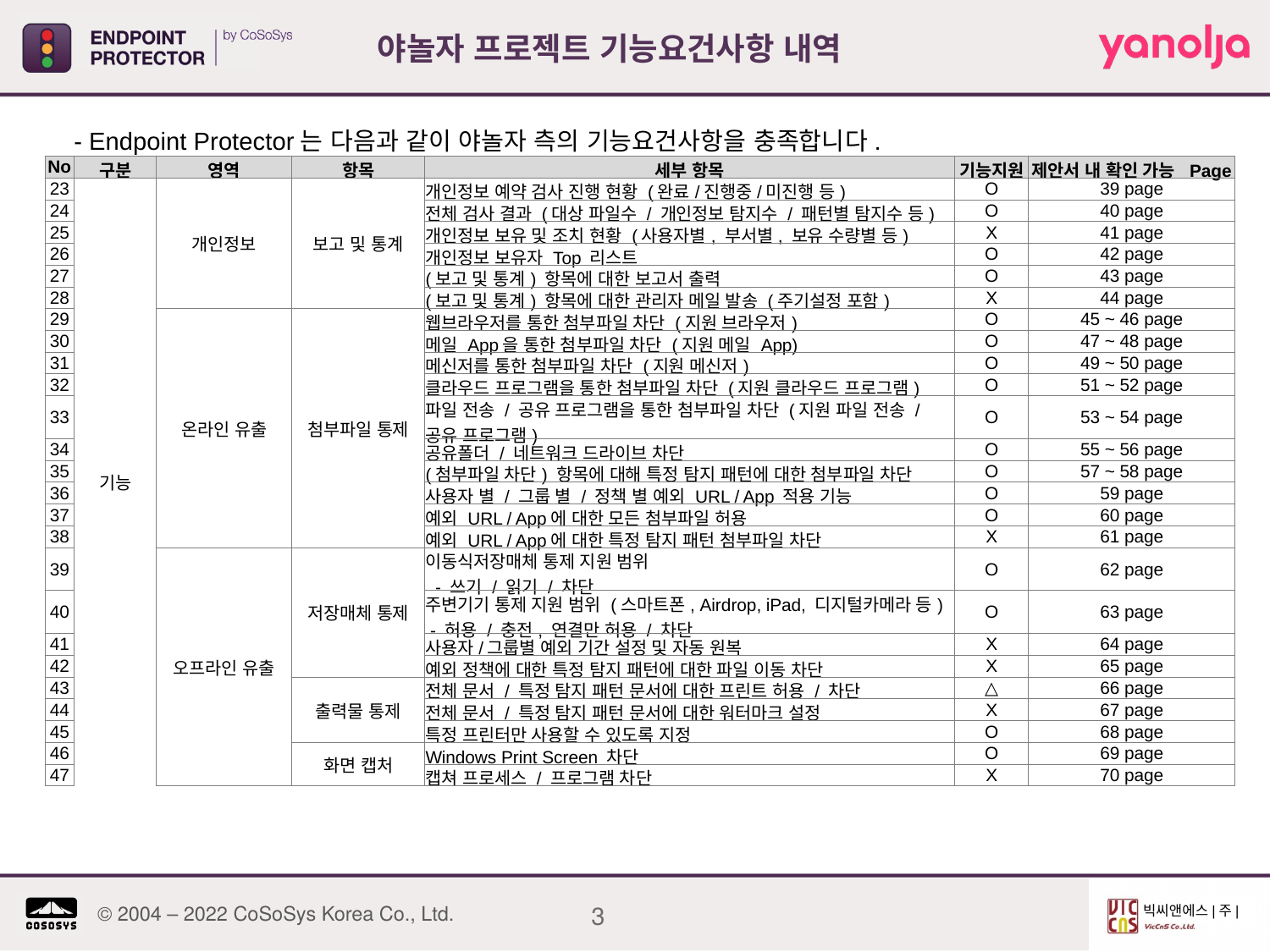

야놀자 프로젝트 기능요건사항 내역
 - Endpoint Protector는 다음과 같이 야놀자 측의 기능요건사항을 충족합니다.
| No | 구분 | 영역 | 항목 | 세부 항목 | 기능지원 | 제안서 내 확인 가능 Page |
| --- | --- | --- | --- | --- | --- | --- |
| 23 | 기능 | 개인정보 | 보고 및 통계 | 개인정보 예약 검사 진행 현황 (완료/진행중/미진행 등) | O | 39 page |
| 24 |  |  |  | 전체 검사 결과 (대상 파일수 / 개인정보 탐지수 / 패턴별 탐지수 등) | O | 40 page |
| 25 |  |  |  | 개인정보 보유 및 조치 현황 (사용자별, 부서별, 보유 수량별 등) | X | 41 page |
| 26 |  |  |  | 개인정보 보유자 Top 리스트 | O | 42 page |
| 27 |  |  |  | (보고 및 통계) 항목에 대한 보고서 출력 | O | 43 page |
| 28 |  |  |  | (보고 및 통계) 항목에 대한 관리자 메일 발송 (주기설정 포함) | X | 44 page |
| 29 |  | 온라인 유출 | 첨부파일 통제 | 웹브라우저를 통한 첨부파일 차단 (지원 브라우저) | O | 45 ~ 46 page |
| 30 |  |  |  | 메일 App을 통한 첨부파일 차단 (지원 메일 App) | O | 47 ~ 48 page |
| 31 |  |  |  | 메신저를 통한 첨부파일 차단 (지원 메신저) | O | 49 ~ 50 page |
| 32 |  |  |  | 클라우드 프로그램을 통한 첨부파일 차단 (지원 클라우드 프로그램) | O | 51 ~ 52 page |
| 33 |  |  |  | 파일 전송 / 공유 프로그램을 통한 첨부파일 차단 (지원 파일 전송 / 공유 프로그램) | O | 53 ~ 54 page |
| 34 |  |  |  | 공유폴더 / 네트워크 드라이브 차단 | O | 55 ~ 56 page |
| 35 |  |  |  | (첨부파일 차단) 항목에 대해 특정 탐지 패턴에 대한 첨부파일 차단 | O | 57 ~ 58 page |
| 36 |  |  |  | 사용자 별 / 그룹 별 / 정책 별 예외 URL / App 적용 기능 | O | 59 page |
| 37 |  |  |  | 예외 URL / App에 대한 모든 첨부파일 허용 | O | 60 page |
| 38 |  |  |  | 예외 URL / App에 대한 특정 탐지 패턴 첨부파일 차단 | X | 61 page |
| 39 |  | 오프라인 유출 | 저장매체 통제 | 이동식저장매체 통제 지원 범위  - 쓰기 / 읽기 / 차단 | O | 62 page |
| 40 |  |  |  | 주변기기 통제 지원 범위 (스마트폰, Airdrop, iPad, 디지털카메라 등)  - 허용 / 충전, 연결만 허용 / 차단 | O | 63 page |
| 41 |  |  |  | 사용자/그룹별 예외 기간 설정 및 자동 원복 | X | 64 page |
| 42 |  |  |  | 예외 정책에 대한 특정 탐지 패턴에 대한 파일 이동 차단 | X | 65 page |
| 43 |  |  | 출력물 통제 | 전체 문서 / 특정 탐지 패턴 문서에 대한 프린트 허용 / 차단 | △ | 66 page |
| 44 |  |  |  | 전체 문서 / 특정 탐지 패턴 문서에 대한 워터마크 설정 | X | 67 page |
| 45 |  |  |  | 특정 프린터만 사용할 수 있도록 지정 | O | 68 page |
| 46 |  |  | 화면 캡처 | Windows Print Screen 차단 | O | 69 page |
| 47 |  |  |  | 캡쳐 프로세스 / 프로그램 차단 | X | 70 page |
3